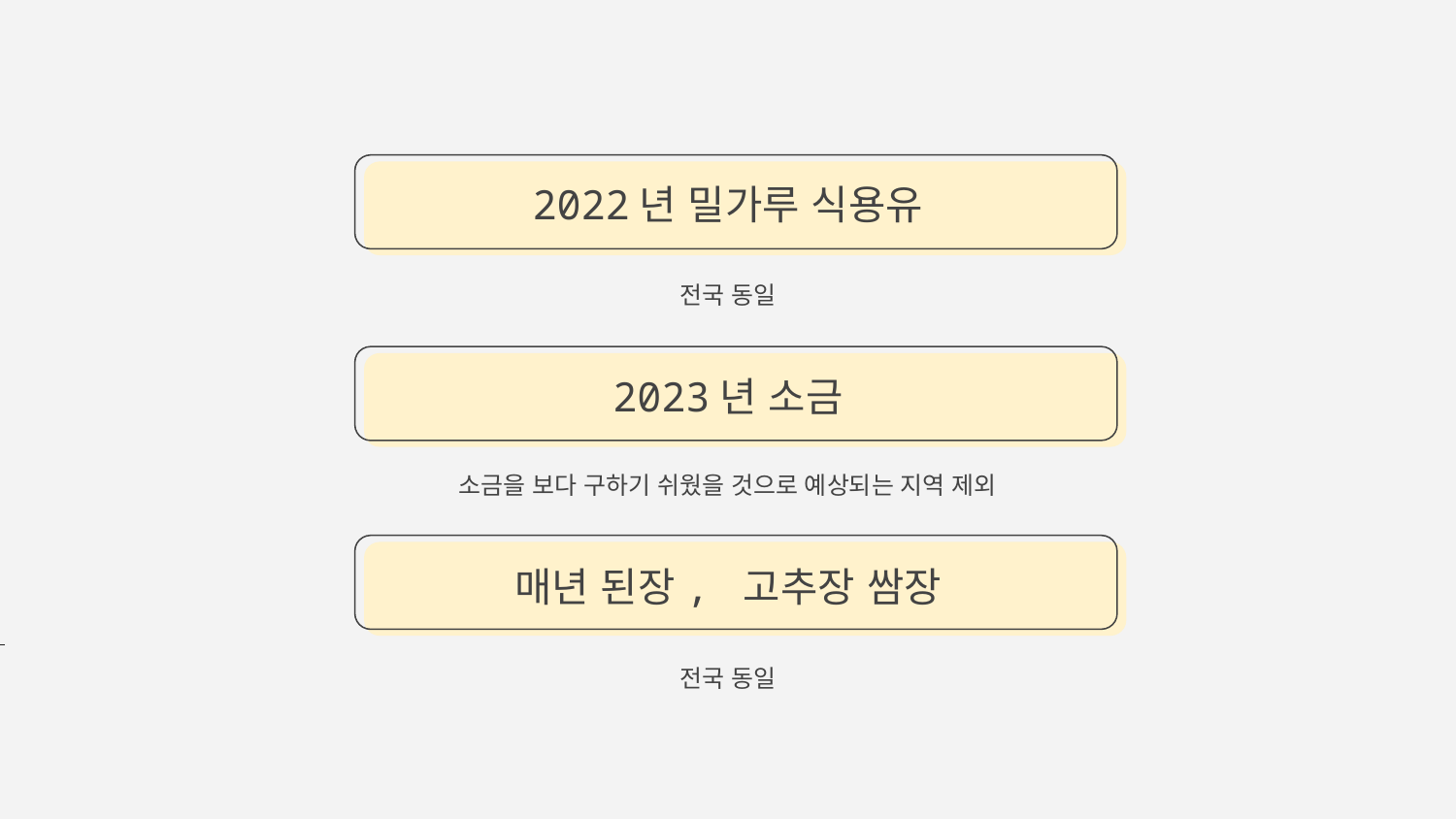

# 2022년 밀가루 식용유

전국 동일
2023년 소금

소금을 보다 구하기 쉬웠을 것으로 예상되는 지역 제외
매년 된장, 고추장 쌈장

전국 동일